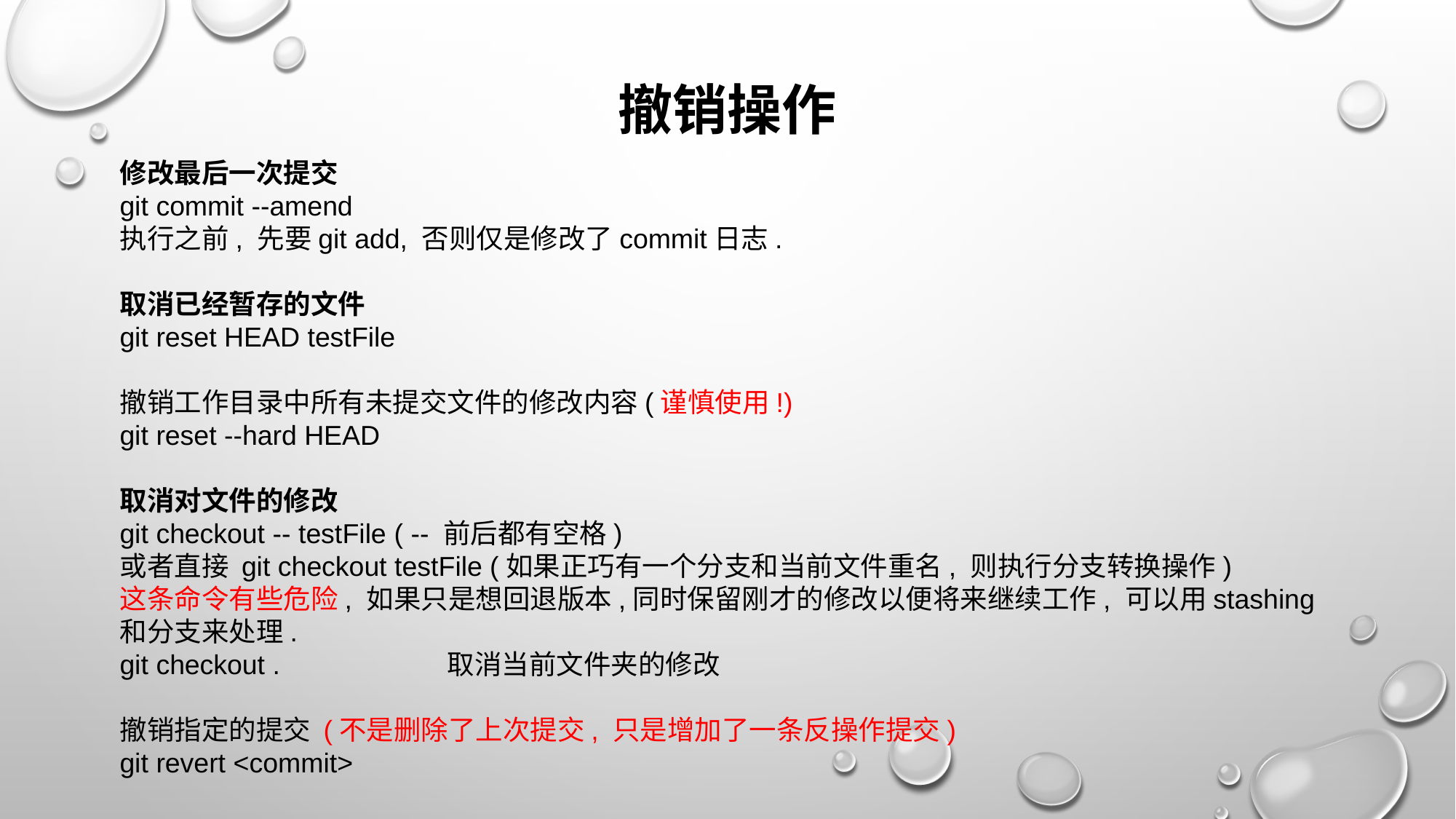

# 撤销操作
修改最后一次提交
git commit --amend
执行之前, 先要git add, 否则仅是修改了commit日志.

取消已经暂存的文件
git reset HEAD testFile

撤销工作目录中所有未提交文件的修改内容(谨慎使用!)
git reset --hard HEAD

取消对文件的修改
git checkout -- testFile ( -- 前后都有空格)
或者直接 git checkout testFile (如果正巧有一个分支和当前文件重名, 则执行分支转换操作)
这条命令有些危险, 如果只是想回退版本,同时保留刚才的修改以便将来继续工作, 可以用stashing和分支来处理.
git checkout . 		取消当前文件夹的修改

撤销指定的提交 (不是删除了上次提交, 只是增加了一条反操作提交)
git revert <commit>